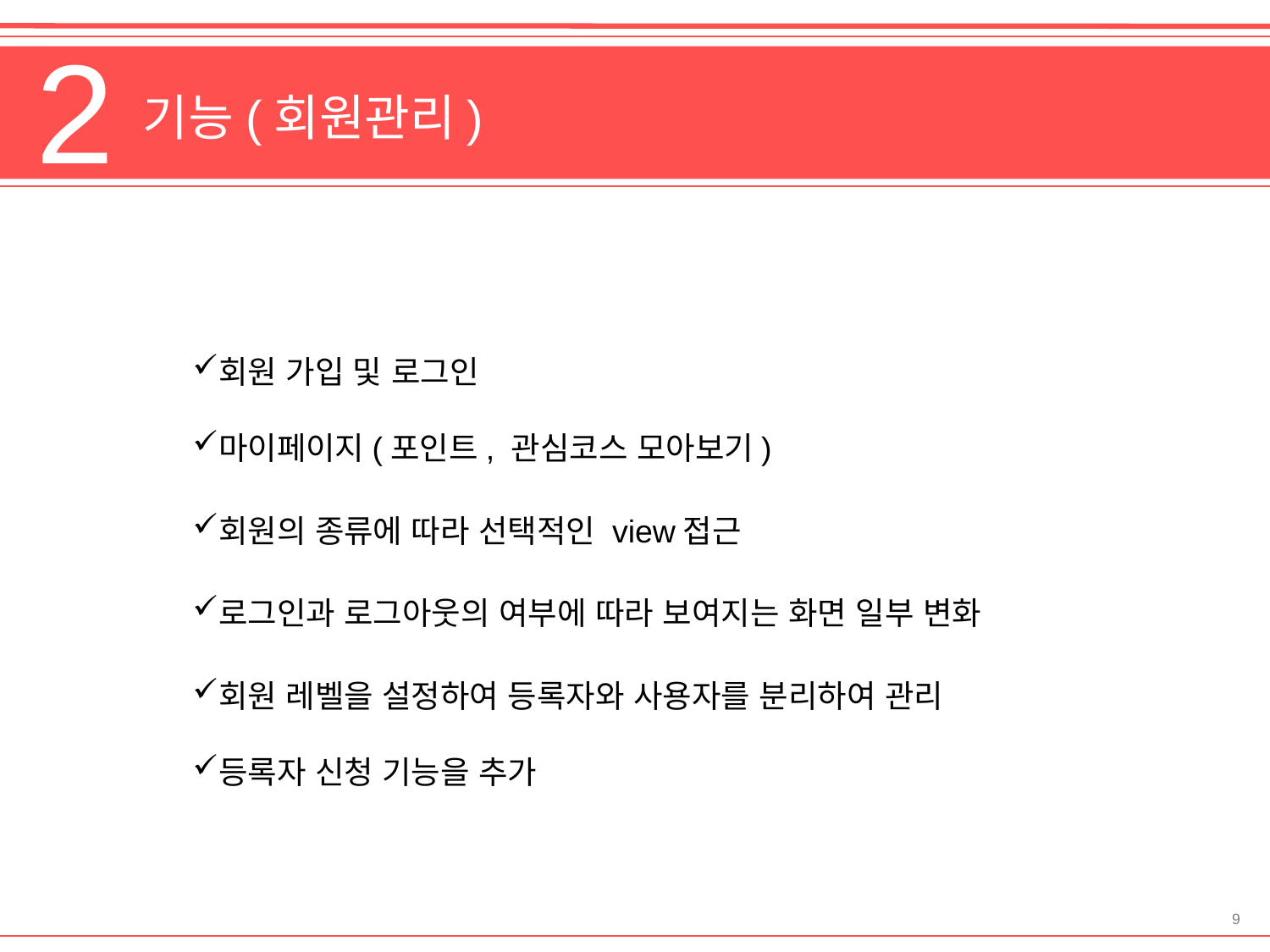

2
 기능(회원관리)
회원 가입 및 로그인

마이페이지(포인트, 관심코스 모아보기)

회원의 종류에 따라 선택적인 view접근

로그인과 로그아웃의 여부에 따라 보여지는 화면 일부 변화

회원 레벨을 설정하여 등록자와 사용자를 분리하여 관리

등록자 신청 기능을 추가